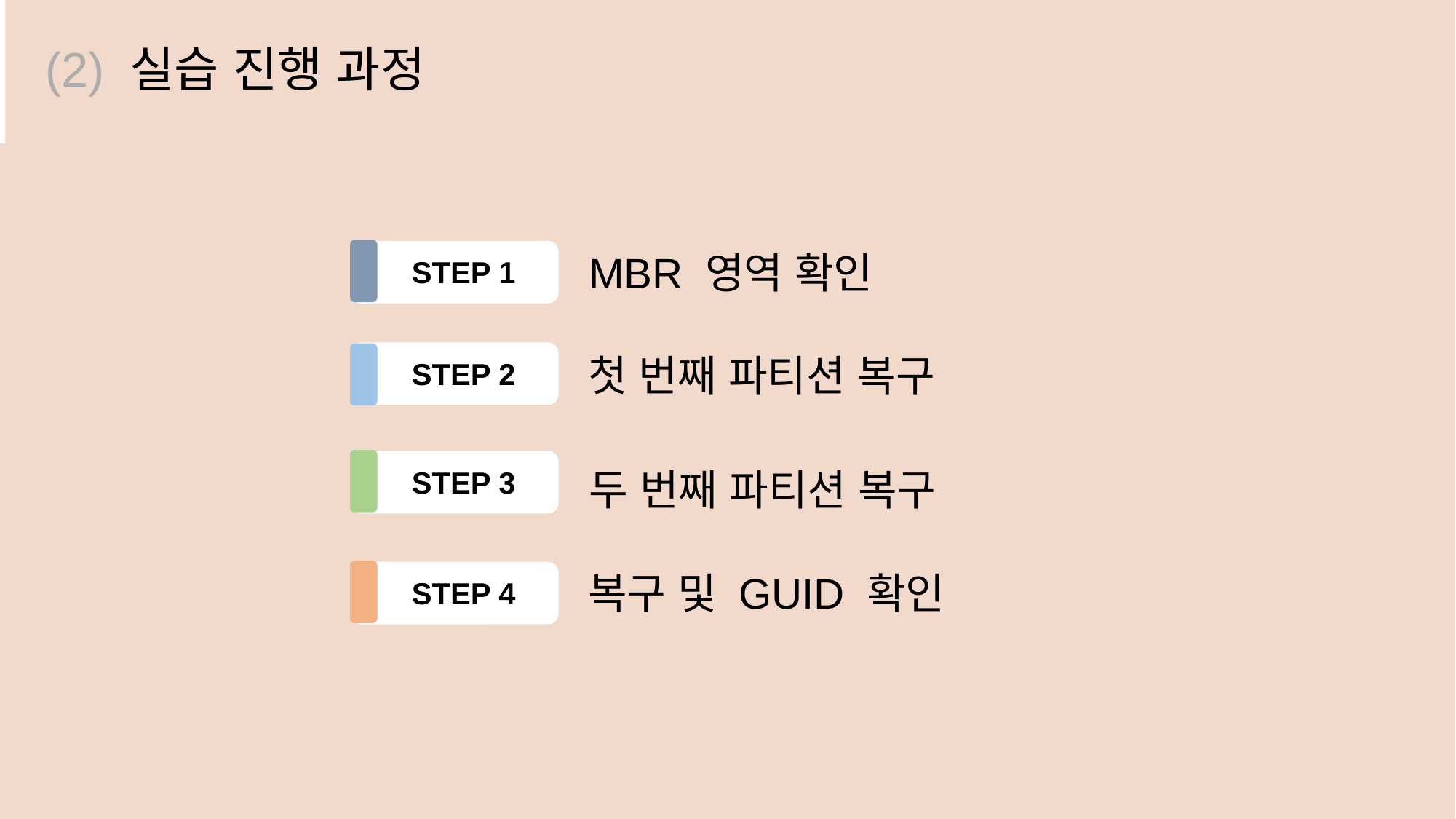

(2) 실습 진행 과정

MBR 영역 확인
STEP 1

첫 번째 파티션 복구
STEP 2

두 번째 파티션 복구
STEP 3

복구 및 GUID 확인

STEP 4